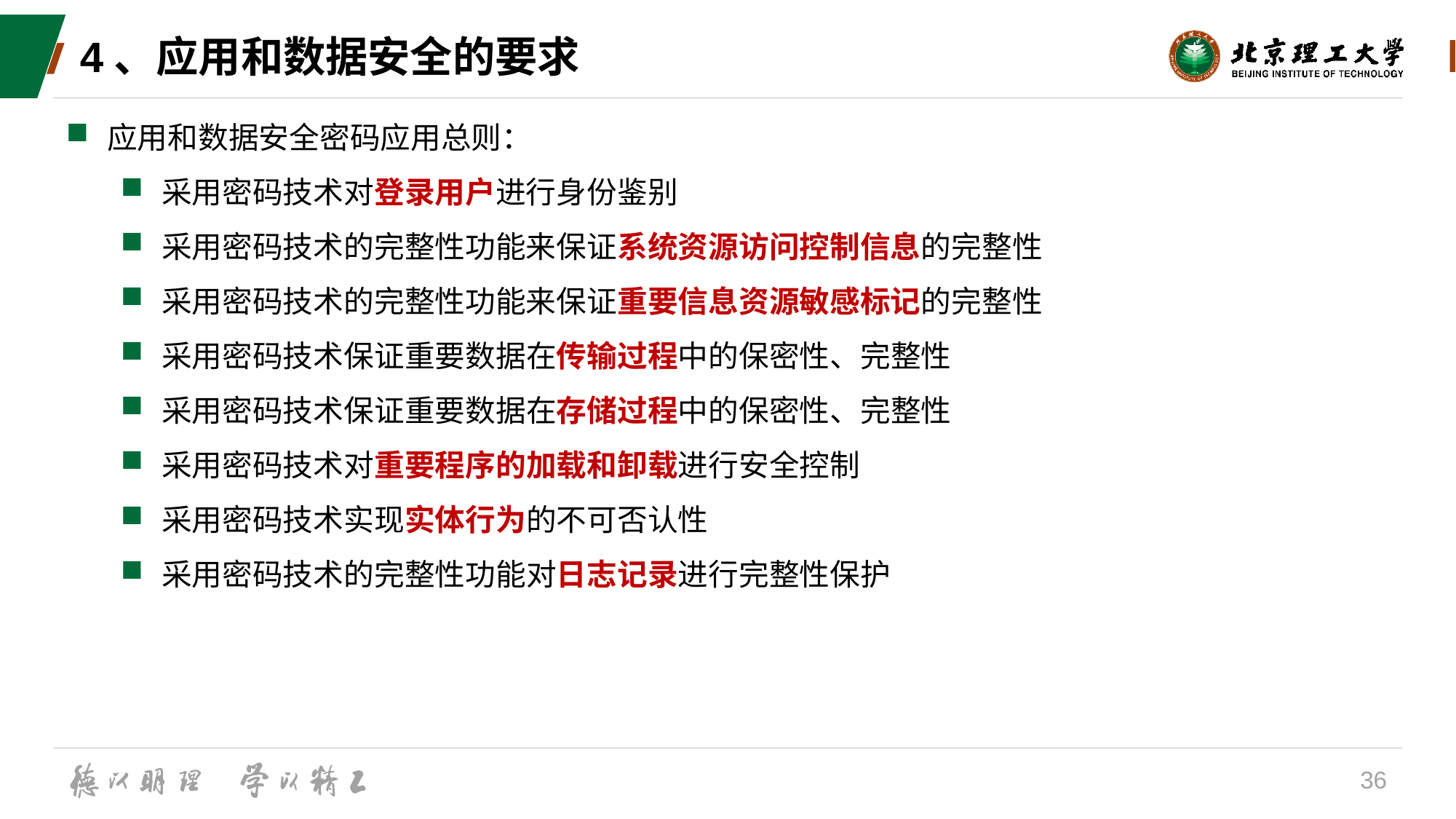

# 4、应用和数据安全的要求
应用和数据安全密码应用总则：
采用密码技术对登录用户进行身份鉴别
采用密码技术的完整性功能来保证系统资源访问控制信息的完整性
采用密码技术的完整性功能来保证重要信息资源敏感标记的完整性
采用密码技术保证重要数据在传输过程中的保密性、完整性
采用密码技术保证重要数据在存储过程中的保密性、完整性
采用密码技术对重要程序的加载和卸载进行安全控制
采用密码技术实现实体行为的不可否认性
采用密码技术的完整性功能对日志记录进行完整性保护